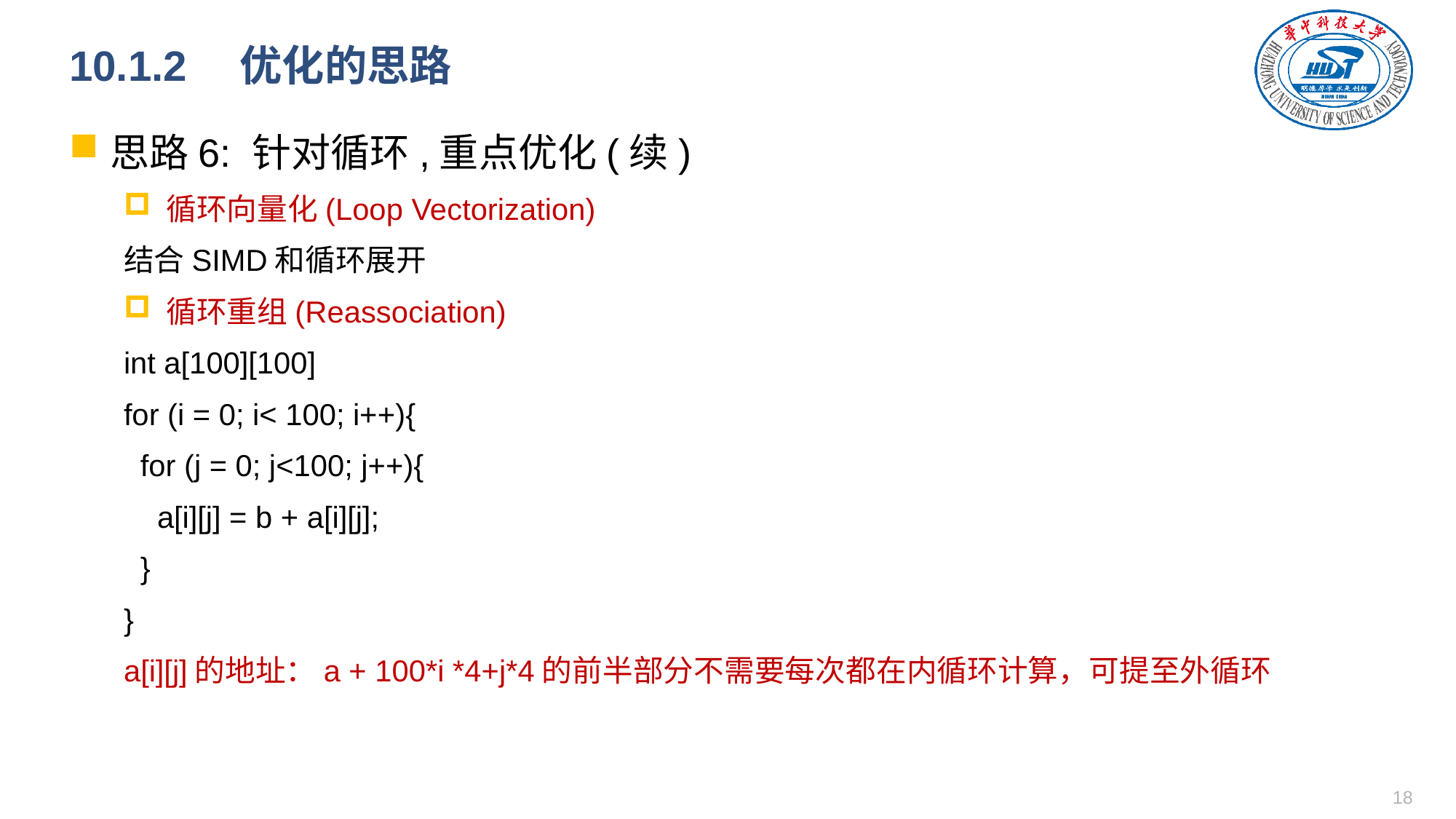

# 10.1.2　优化的思路
思路6: 针对循环,重点优化(续)
循环向量化(Loop Vectorization)
结合SIMD和循环展开
循环重组(Reassociation)
int a[100][100]
for (i = 0; i< 100; i++){
  for (j = 0; j<100; j++){
    a[i][j] = b + a[i][j];
  }
}
a[i][j]的地址：a + 100*i *4+j*4的前半部分不需要每次都在内循环计算，可提至外循环
18